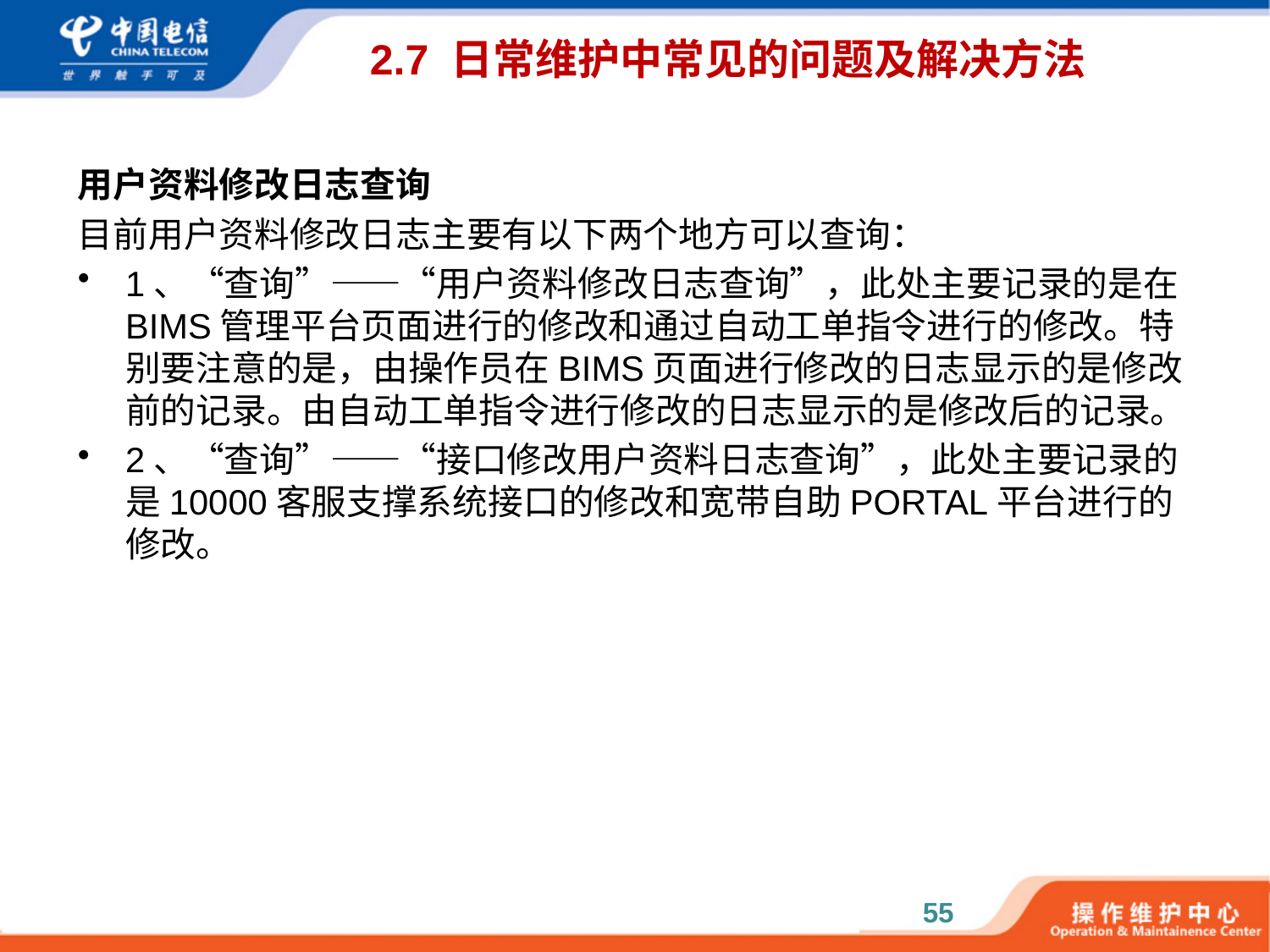

# 2.7 日常维护中常见的问题及解决方法
用户资料修改日志查询
目前用户资料修改日志主要有以下两个地方可以查询：
1、“查询”——“用户资料修改日志查询”，此处主要记录的是在BIMS管理平台页面进行的修改和通过自动工单指令进行的修改。特别要注意的是，由操作员在BIMS页面进行修改的日志显示的是修改前的记录。由自动工单指令进行修改的日志显示的是修改后的记录。
2、“查询”——“接口修改用户资料日志查询”，此处主要记录的是10000客服支撑系统接口的修改和宽带自助PORTAL平台进行的修改。